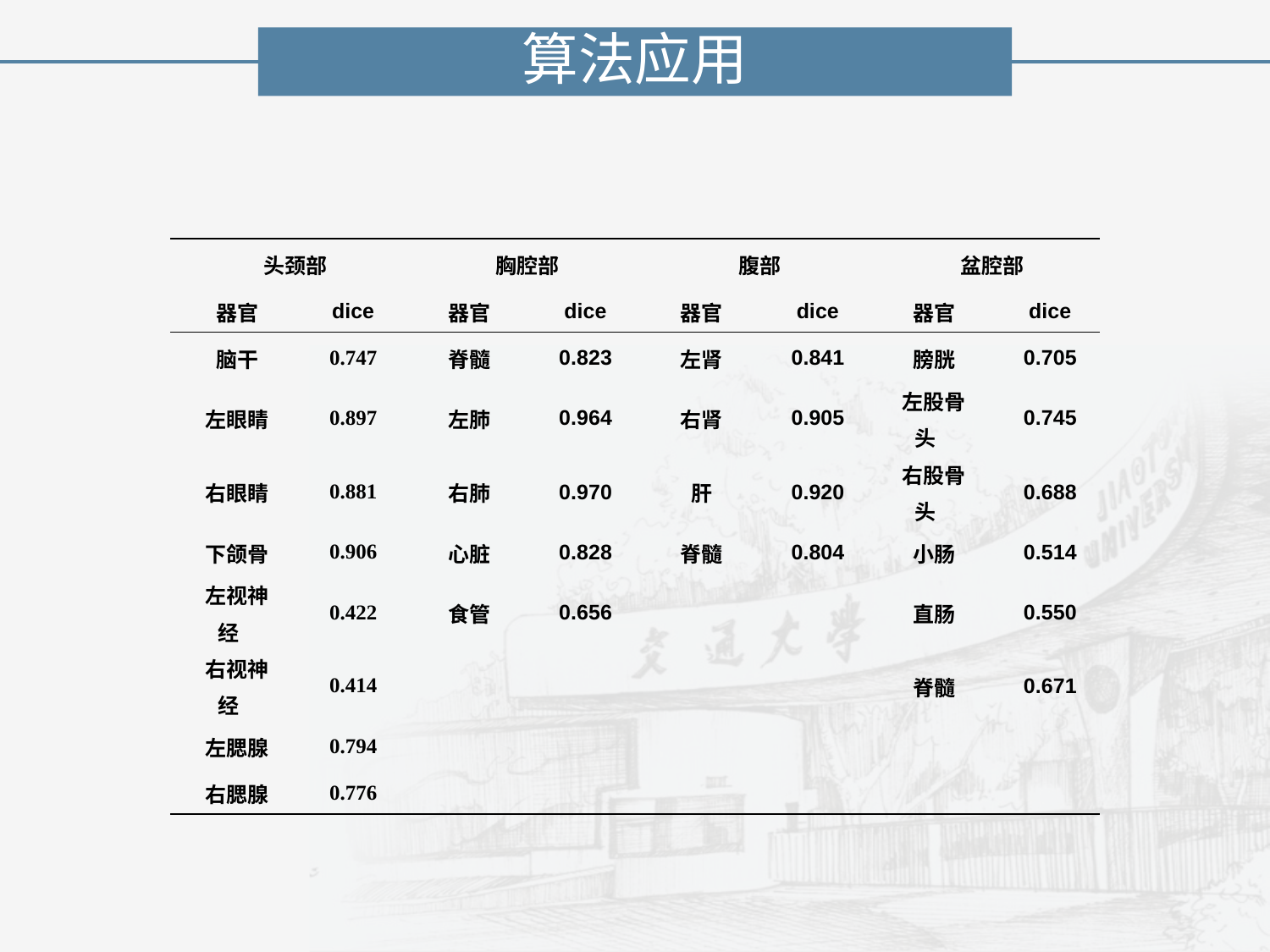

算法应用

| 头颈部 |  | 胸腔部 |  | 腹部 |  | 盆腔部 |  |
| --- | --- | --- | --- | --- | --- | --- | --- |
| 器官 | dice | 器官 | dice | 器官 | dice | 器官 | dice |
| 脑干 | 0.747 | 脊髓 | 0.823 | 左肾 | 0.841 | 膀胱 | 0.705 |
| 左眼睛 | 0.897 | 左肺 | 0.964 | 右肾 | 0.905 | 左股骨头 | 0.745 |
| 右眼睛 | 0.881 | 右肺 | 0.970 | 肝 | 0.920 | 右股骨头 | 0.688 |
| 下颌骨 | 0.906 | 心脏 | 0.828 | 脊髓 | 0.804 | 小肠 | 0.514 |
| 左视神经 | 0.422 | 食管 | 0.656 |  |  | 直肠 | 0.550 |
| 右视神经 | 0.414 |  |  |  |  | 脊髓 | 0.671 |
| 左腮腺 | 0.794 |  |  |  |  |  |  |
| 右腮腺 | 0.776 |  |  |  |  |  |  |